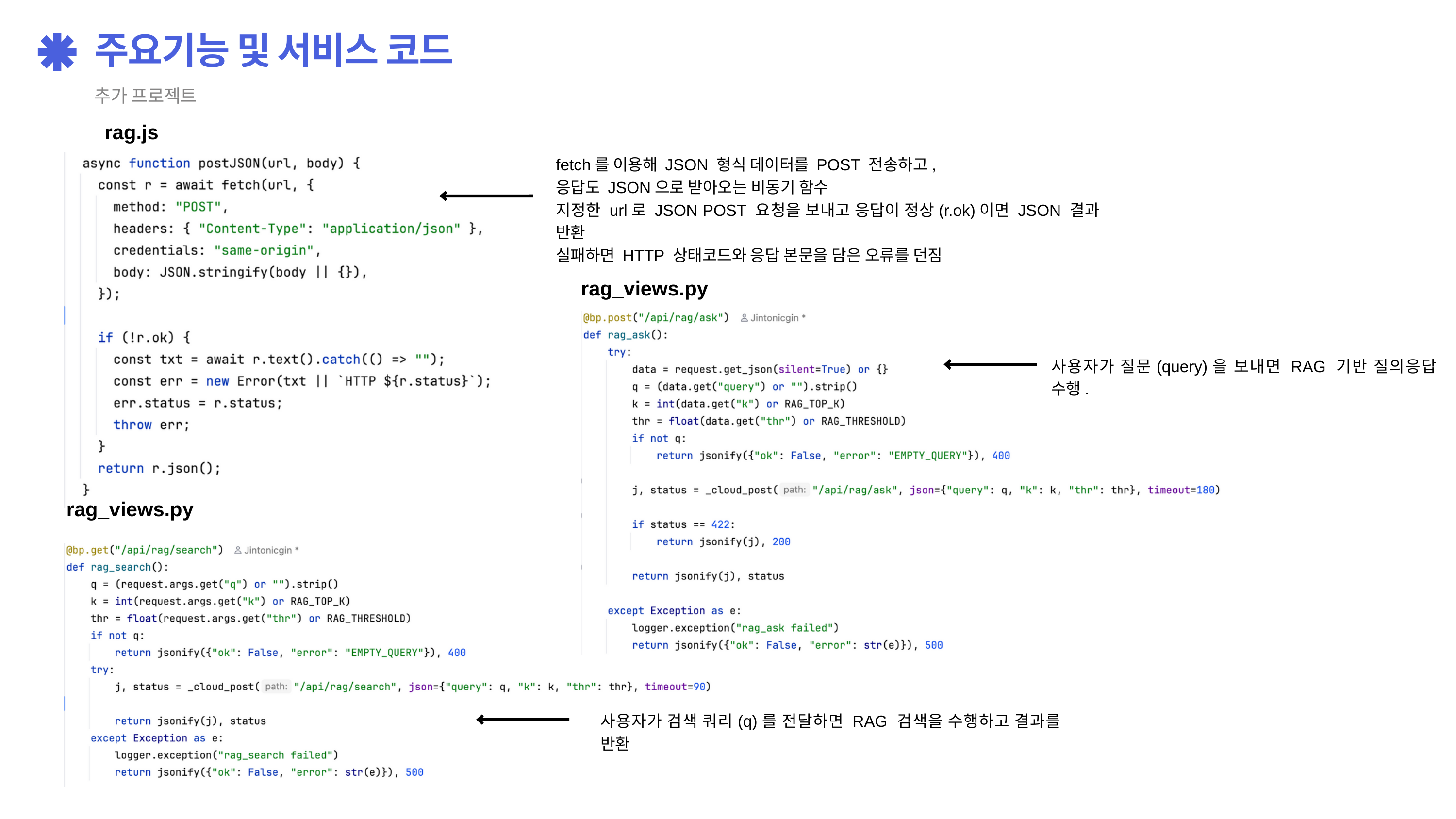

주요기능 및 서비스 코드
추가 프로젝트
rag.js
fetch를 이용해 JSON 형식 데이터를 POST 전송하고,
응답도 JSON으로 받아오는 비동기 함수
지정한 url로 JSON POST 요청을 보내고 응답이 정상(r.ok)이면 JSON 결과 반환
실패하면 HTTP 상태코드와 응답 본문을 담은 오류를 던짐

rag_views.py

사용자가 질문(query)을 보내면 RAG 기반 질의응답 수행.

rag_views.py

사용자가 검색 쿼리(q)를 전달하면 RAG 검색을 수행하고 결과를 반환